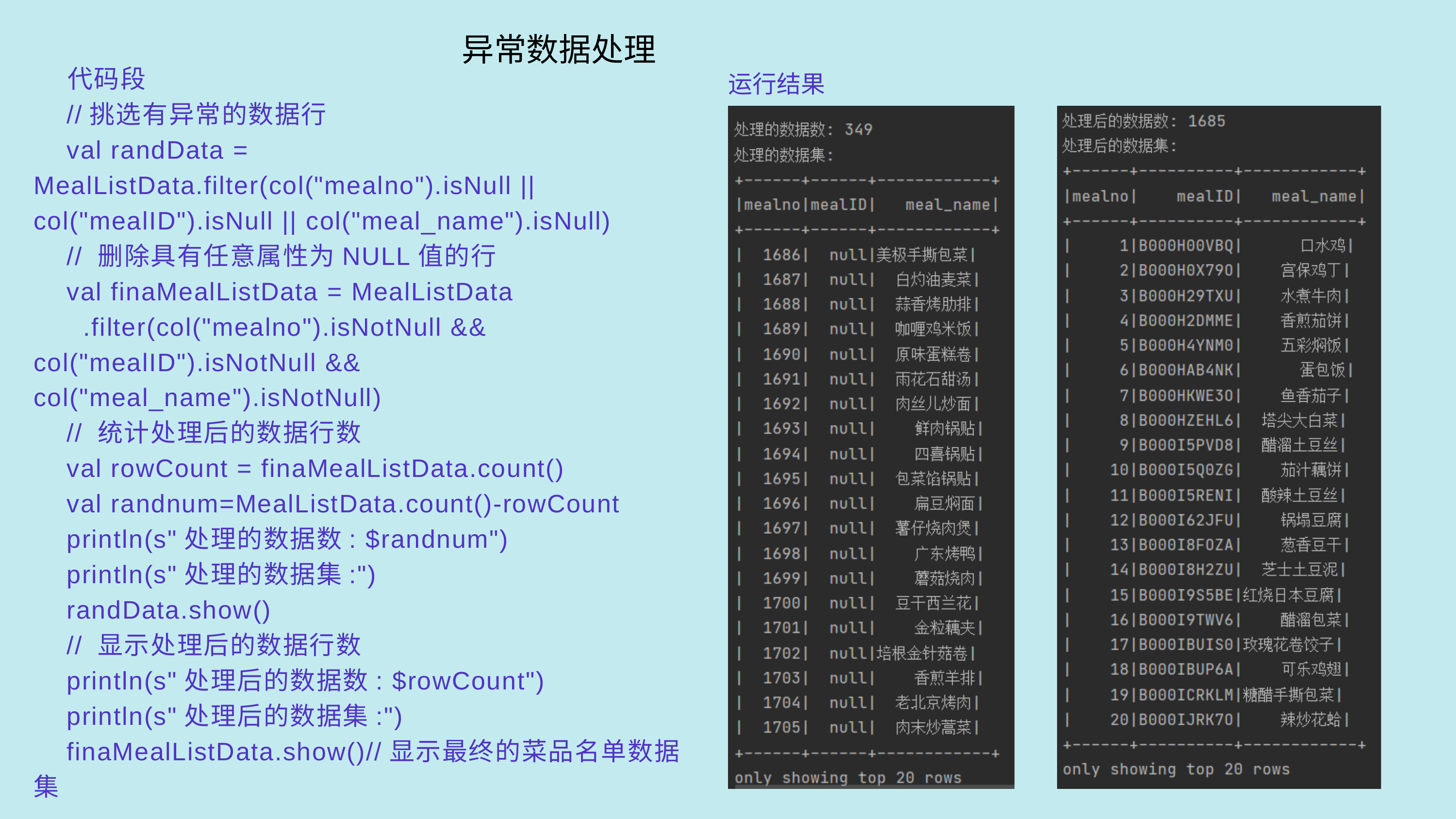

异常数据处理
    代码段
    //挑选有异常的数据行
    val randData = MealListData.filter(col("mealno").isNull || col("mealID").isNull || col("meal_name").isNull)
    // 删除具有任意属性为NULL值的行
    val finaMealListData = MealListData
      .filter(col("mealno").isNotNull && col("mealID").isNotNull && col("meal_name").isNotNull)
    // 统计处理后的数据行数
    val rowCount = finaMealListData.count()
    val randnum=MealListData.count()-rowCount
    println(s"处理的数据数: $randnum")
    println(s"处理的数据集:")
    randData.show()
    // 显示处理后的数据行数
    println(s"处理后的数据数: $rowCount")
    println(s"处理后的数据集:")
    finaMealListData.show()//显示最终的菜品名单数据集
运行结果